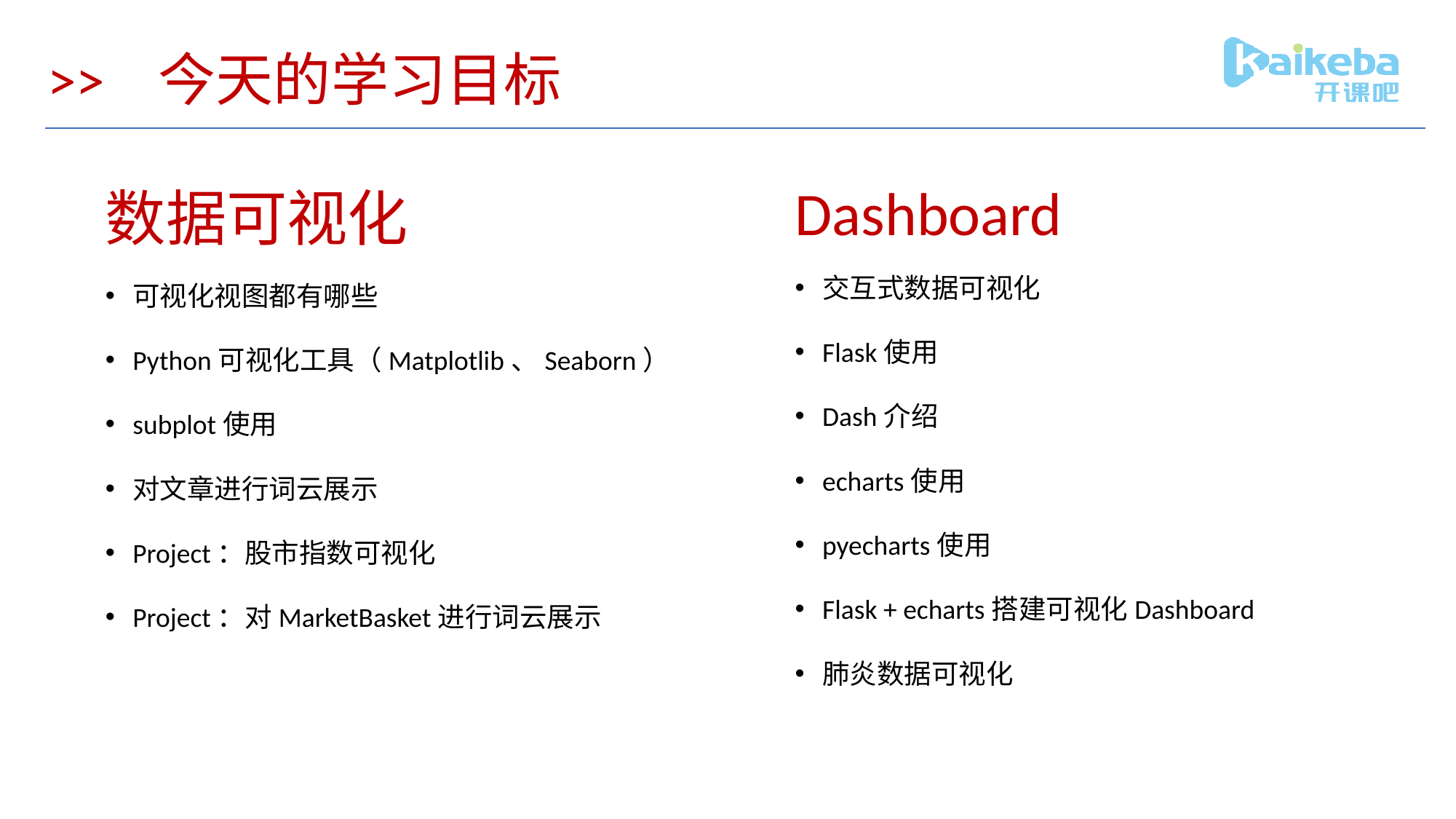

# >>   今天的学习目标
Dashboard
数据可视化
交互式数据可视化
Flask使用
Dash介绍
echarts使用
pyecharts使用
Flask + echarts搭建可视化Dashboard
肺炎数据可视化
可视化视图都有哪些
Python可视化工具（Matplotlib、Seaborn）
subplot使用
对文章进行词云展示
Project：股市指数可视化
Project：对MarketBasket进行词云展示